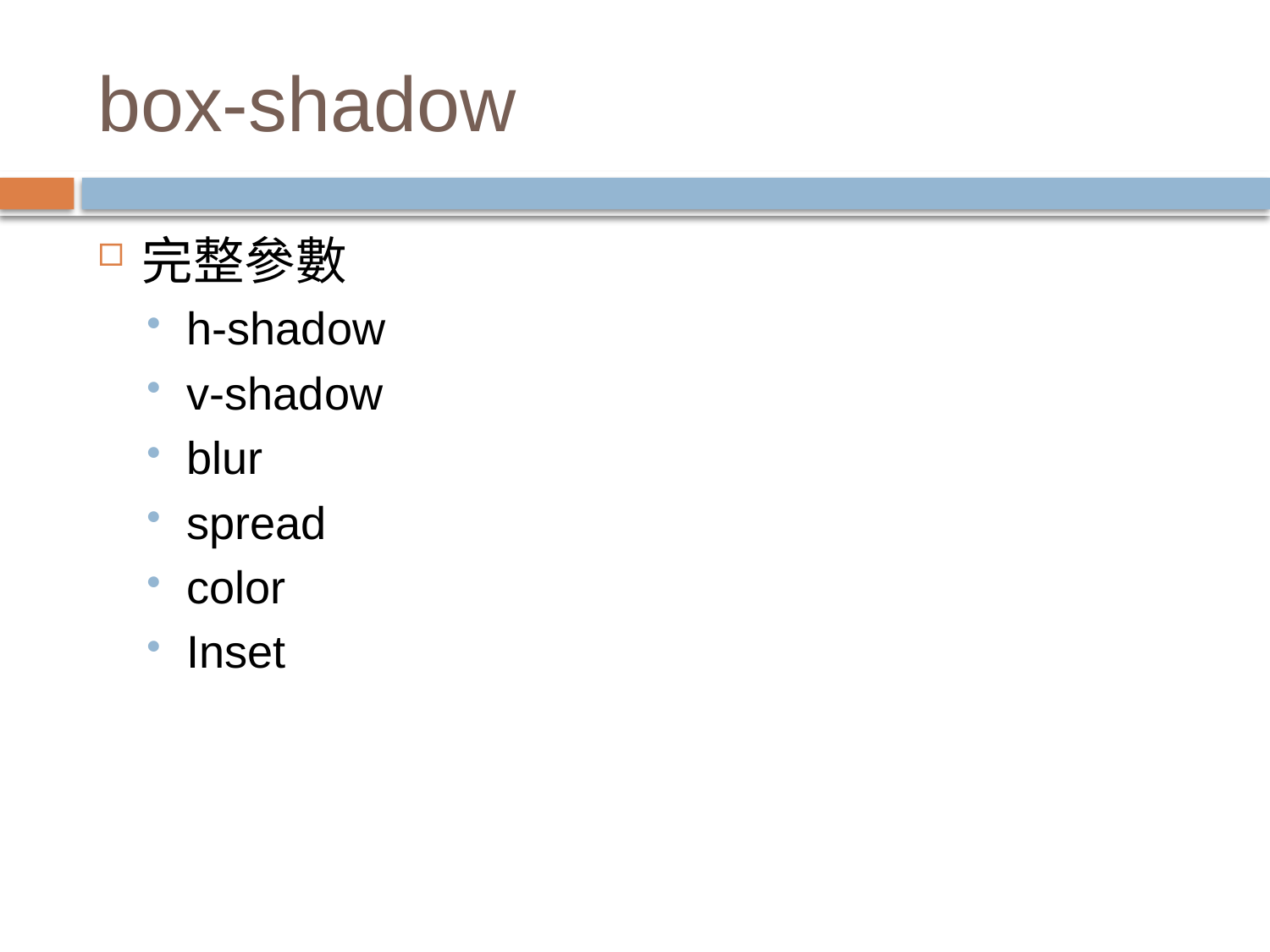

# box-shadow
完整參數
h-shadow
v-shadow
blur
spread
color
Inset